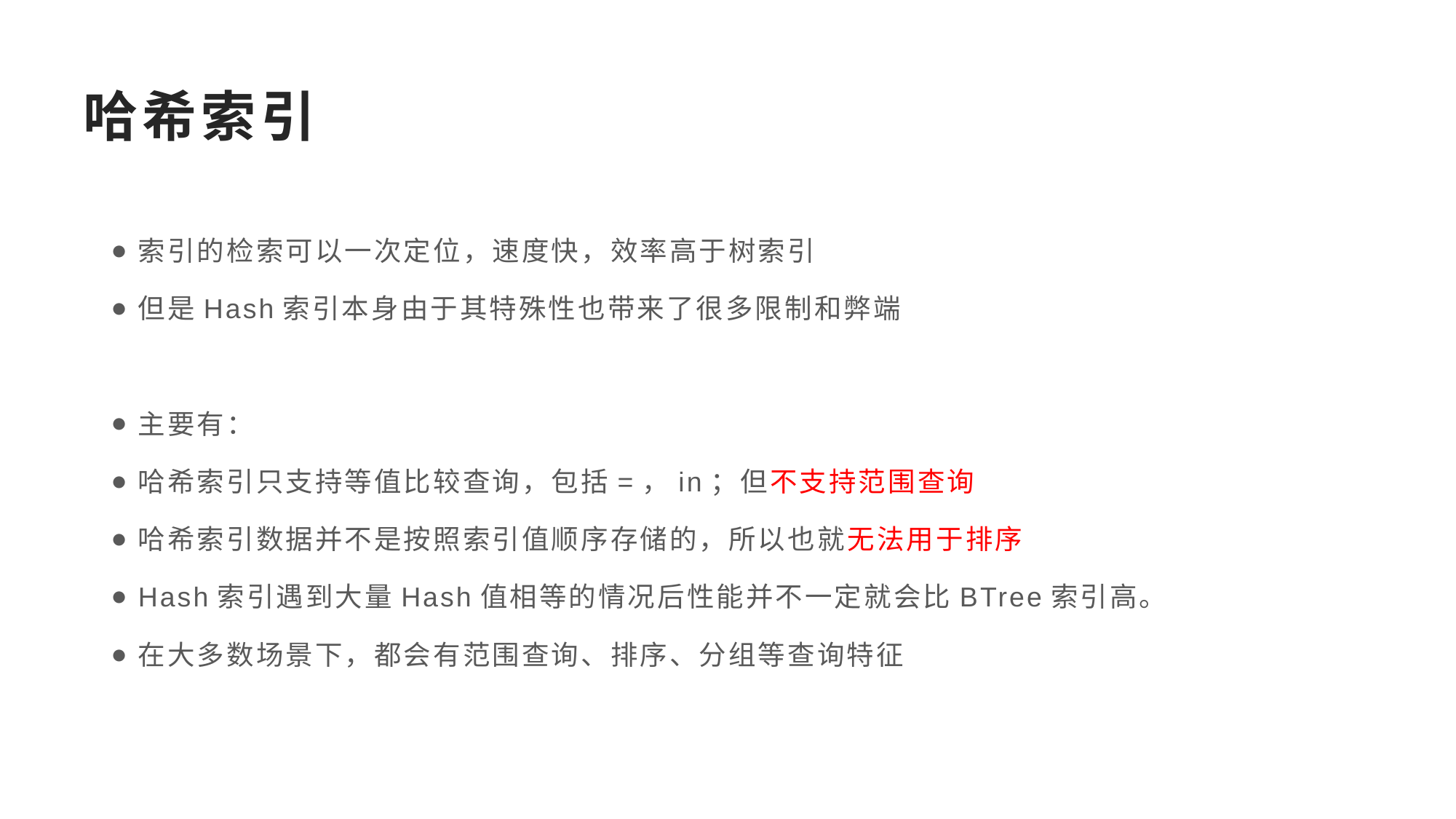

# 哈希索引
索引的检索可以一次定位，速度快，效率高于树索引
但是Hash索引本身由于其特殊性也带来了很多限制和弊端

主要有：
哈希索引只支持等值比较查询，包括=，in；但不支持范围查询
哈希索引数据并不是按照索引值顺序存储的，所以也就无法用于排序
Hash索引遇到大量Hash值相等的情况后性能并不一定就会比BTree索引高。
在大多数场景下，都会有范围查询、排序、分组等查询特征